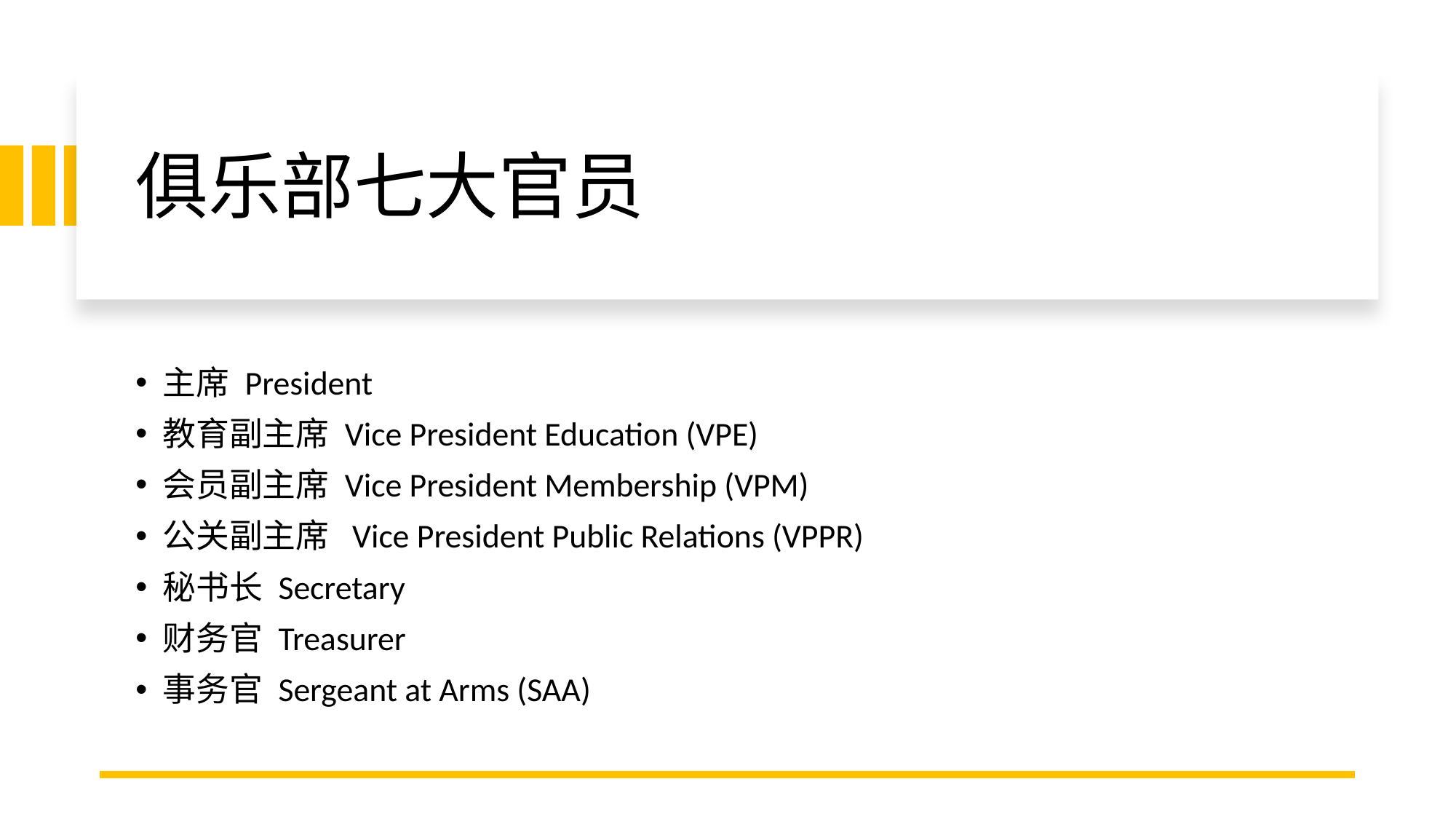

# 俱乐部七大官员

主席 President
教育副主席 Vice President Education (VPE)
会员副主席 Vice President Membership (VPM)
公关副主席  Vice President Public Relations (VPPR)
秘书长 Secretary
财务官 Treasurer
事务官 Sergeant at Arms (SAA)